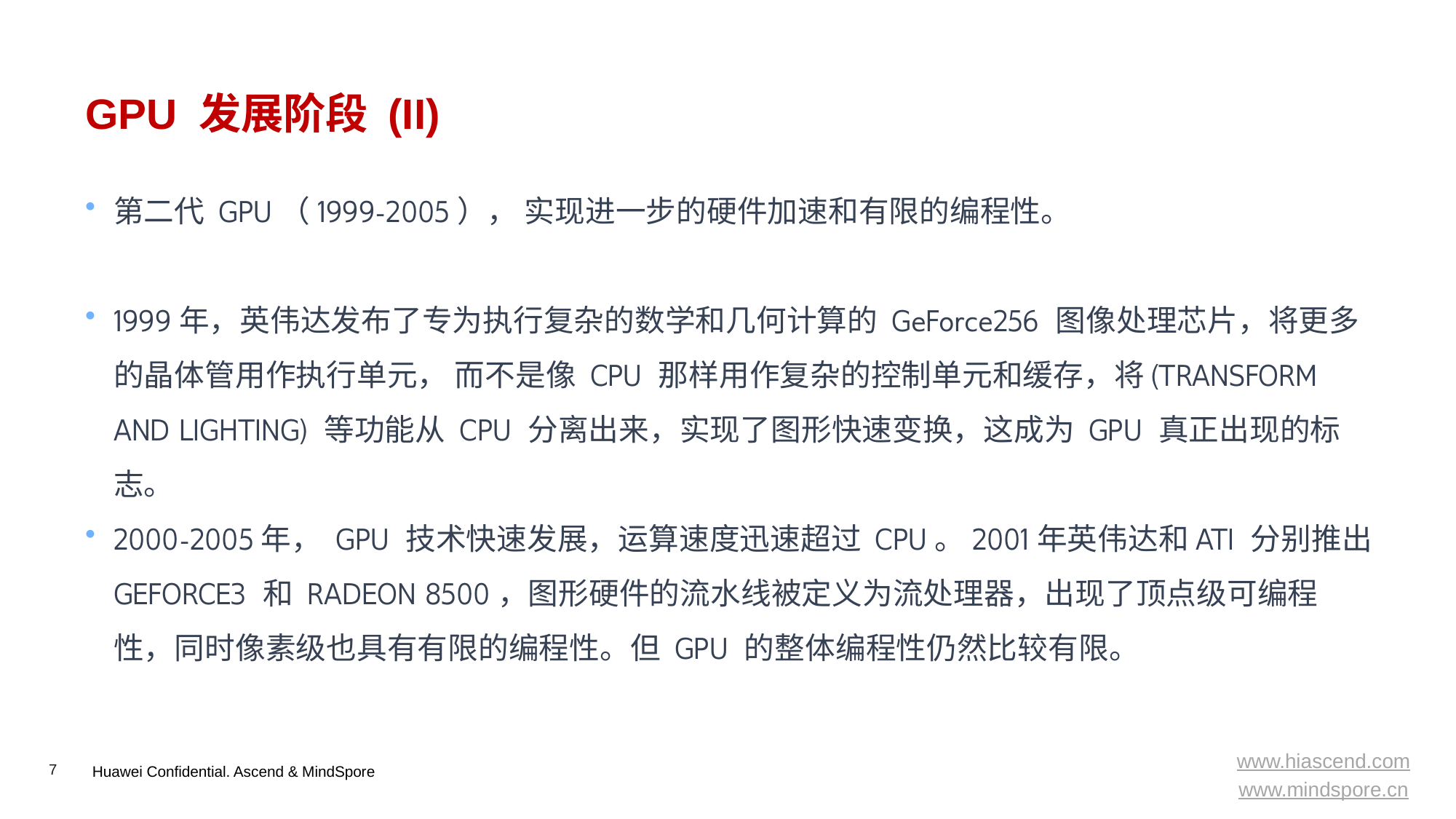

# GPU 发展阶段 (II)
第二代 GPU（1999-2005）， 实现进一步的硬件加速和有限的编程性。

1999年，英伟达发布了专为执行复杂的数学和几何计算的 GeForce256 图像处理芯片，将更多的晶体管用作执行单元， 而不是像 CPU 那样用作复杂的控制单元和缓存，将(TRANSFORM AND LIGHTING) 等功能从 CPU 分离出来，实现了图形快速变换，这成为 GPU 真正出现的标志。
2000-2005年， GPU 技术快速发展，运算速度迅速超过 CPU。2001年英伟达和ATI 分别推出GEFORCE3 和 RADEON 8500，图形硬件的流水线被定义为流处理器，出现了顶点级可编程性，同时像素级也具有有限的编程性。但 GPU 的整体编程性仍然比较有限。